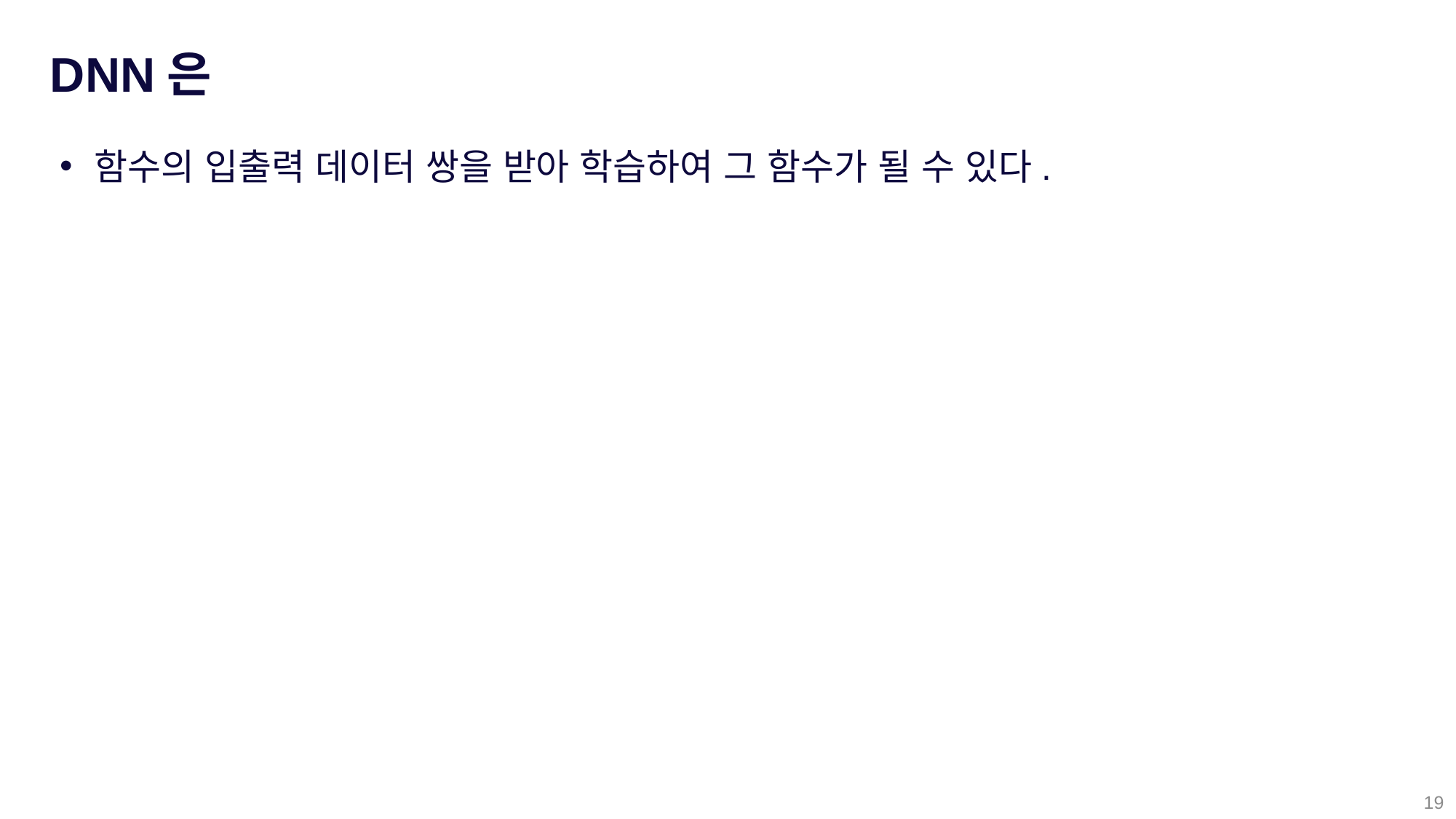

DNN은

함수의 입출력 데이터 쌍을 받아 학습하여 그 함수가 될 수 있다.
19